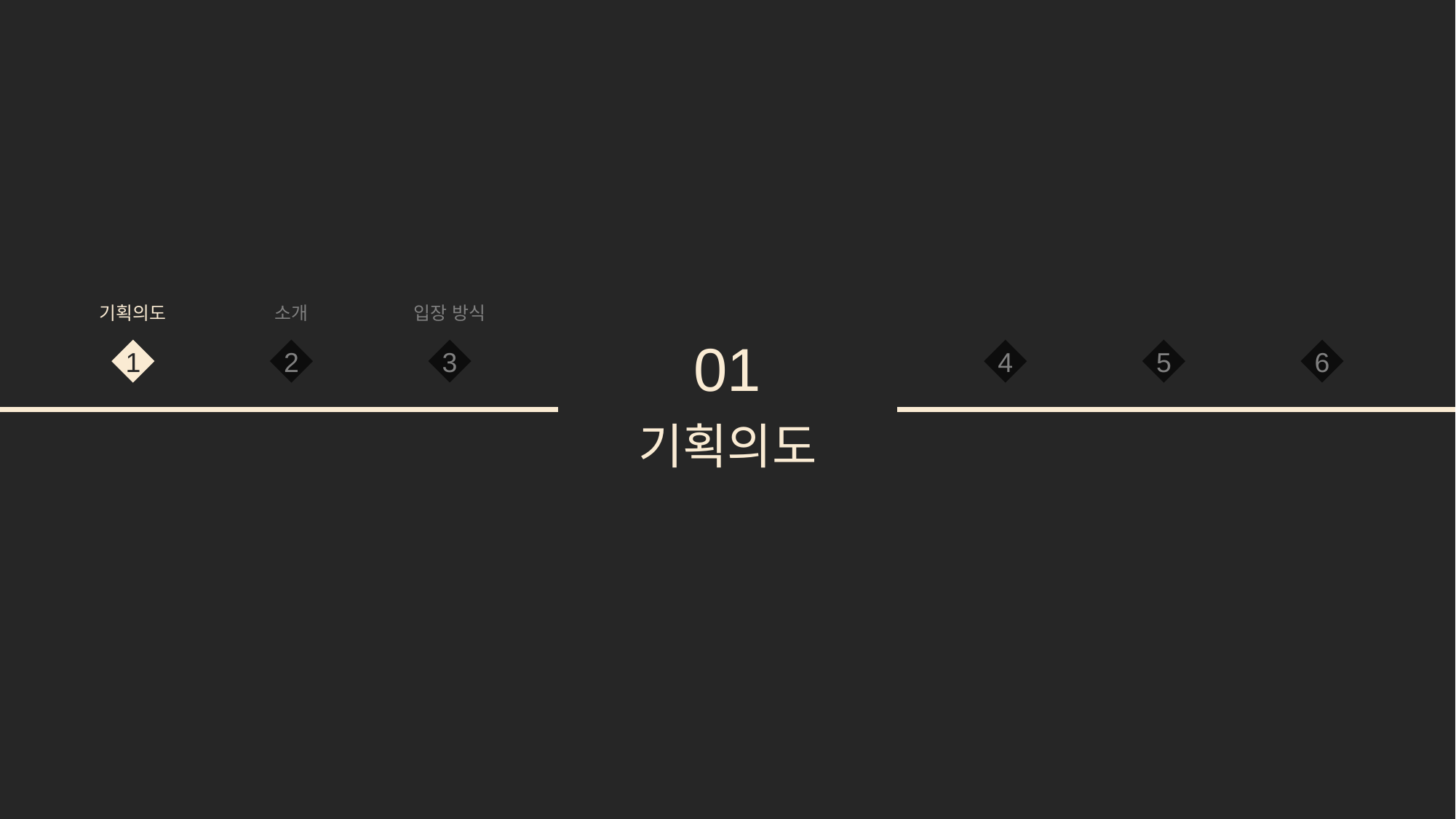

입장 방식
기획의도
소개
01
1
2
3
4
5
6
기획의도